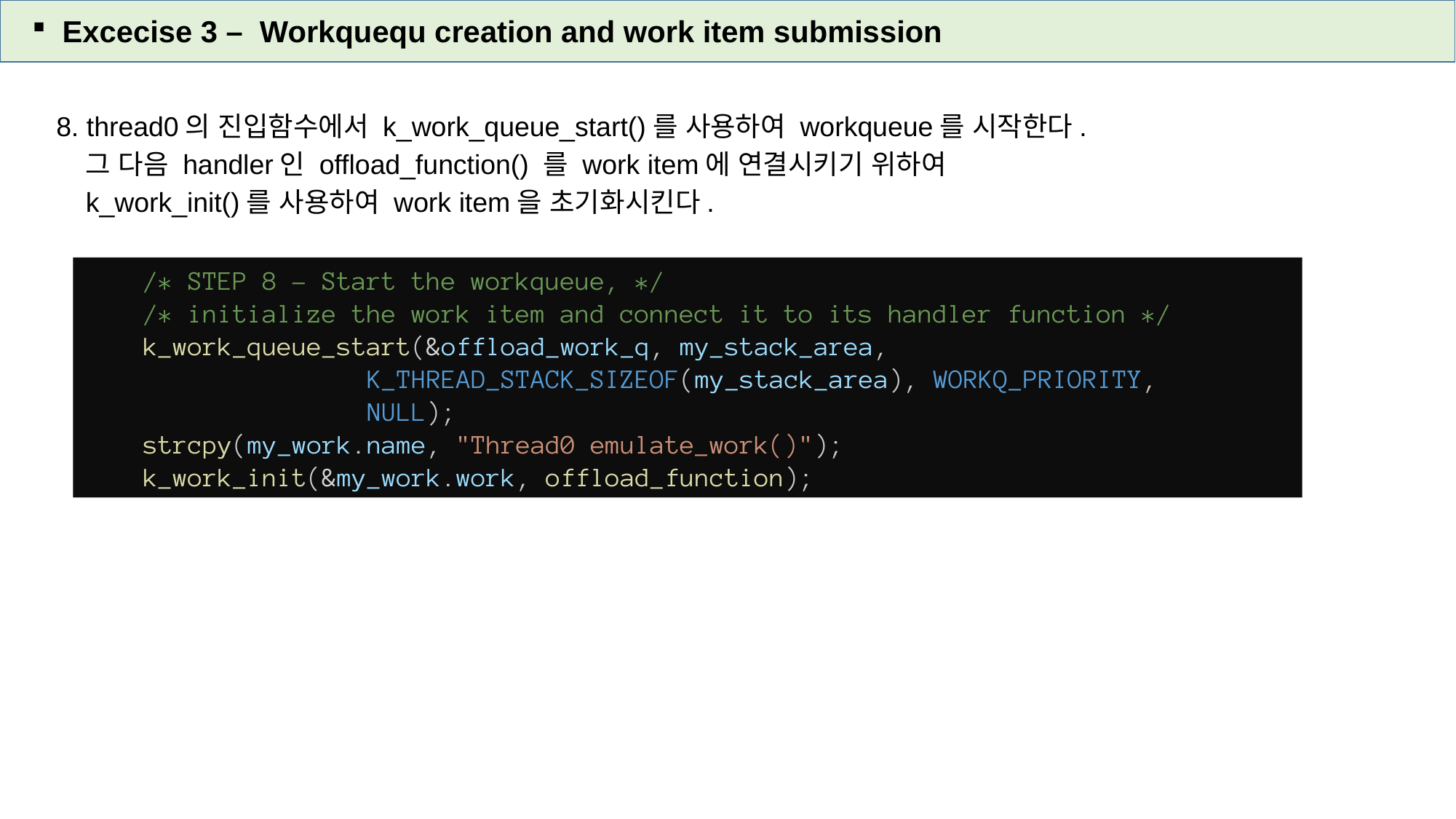

Excecise 3 –  Workquequ creation and work item submission

8. thread0의 진입함수에서 k_work_queue_start()를 사용하여 workqueue를 시작한다.
   그 다음 handler인 offload_function() 를 work item에 연결시키기 위하여
   k_work_init()를 사용하여 work item을 초기화시킨다.
    /* STEP 8 - Start the workqueue, */
    /* initialize the work item and connect it to its handler function */
    k_work_queue_start(&offload_work_q, my_stack_area,
                   K_THREAD_STACK_SIZEOF(my_stack_area), WORKQ_PRIORITY,
                   NULL);
    strcpy(my_work.name, "Thread0 emulate_work()");
    k_work_init(&my_work.work, offload_function);